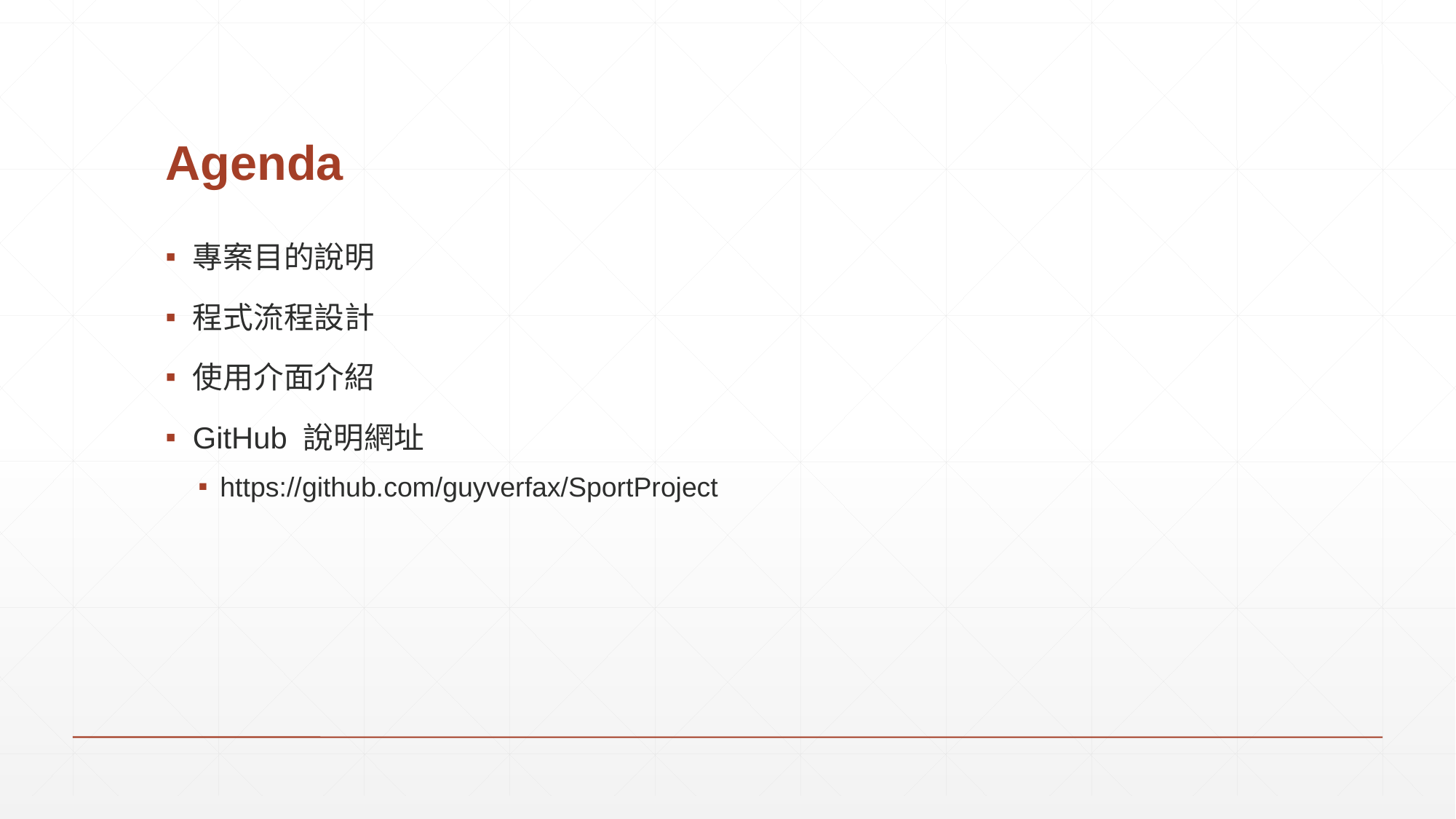

# Agenda
專案目的說明
程式流程設計
使用介面介紹
GitHub 說明網址
https://github.com/guyverfax/SportProject